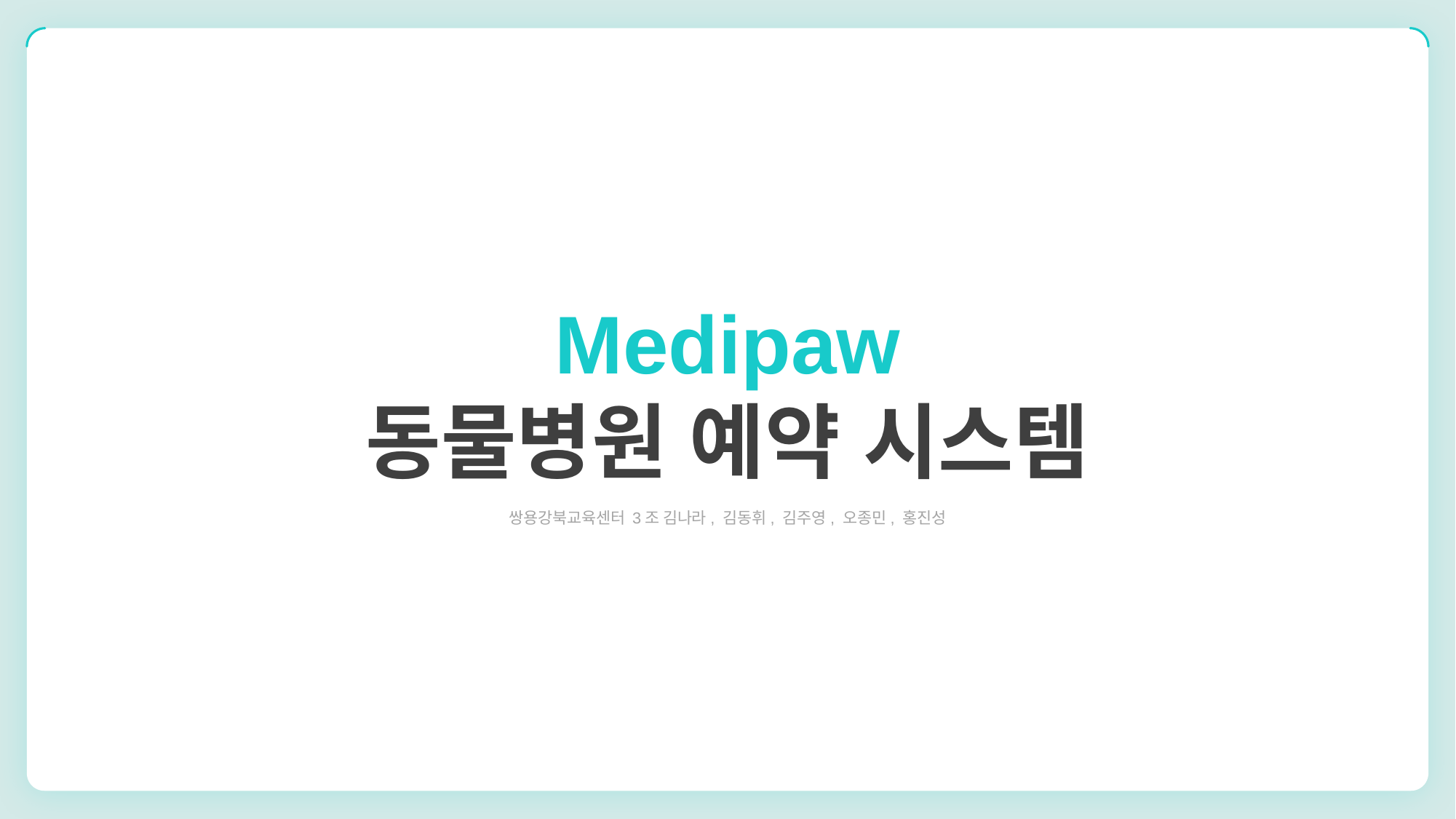

Medipaw
동물병원 예약 시스템

쌍용강북교육센터 3조 김나라, 김동휘, 김주영, 오종민, 홍진성